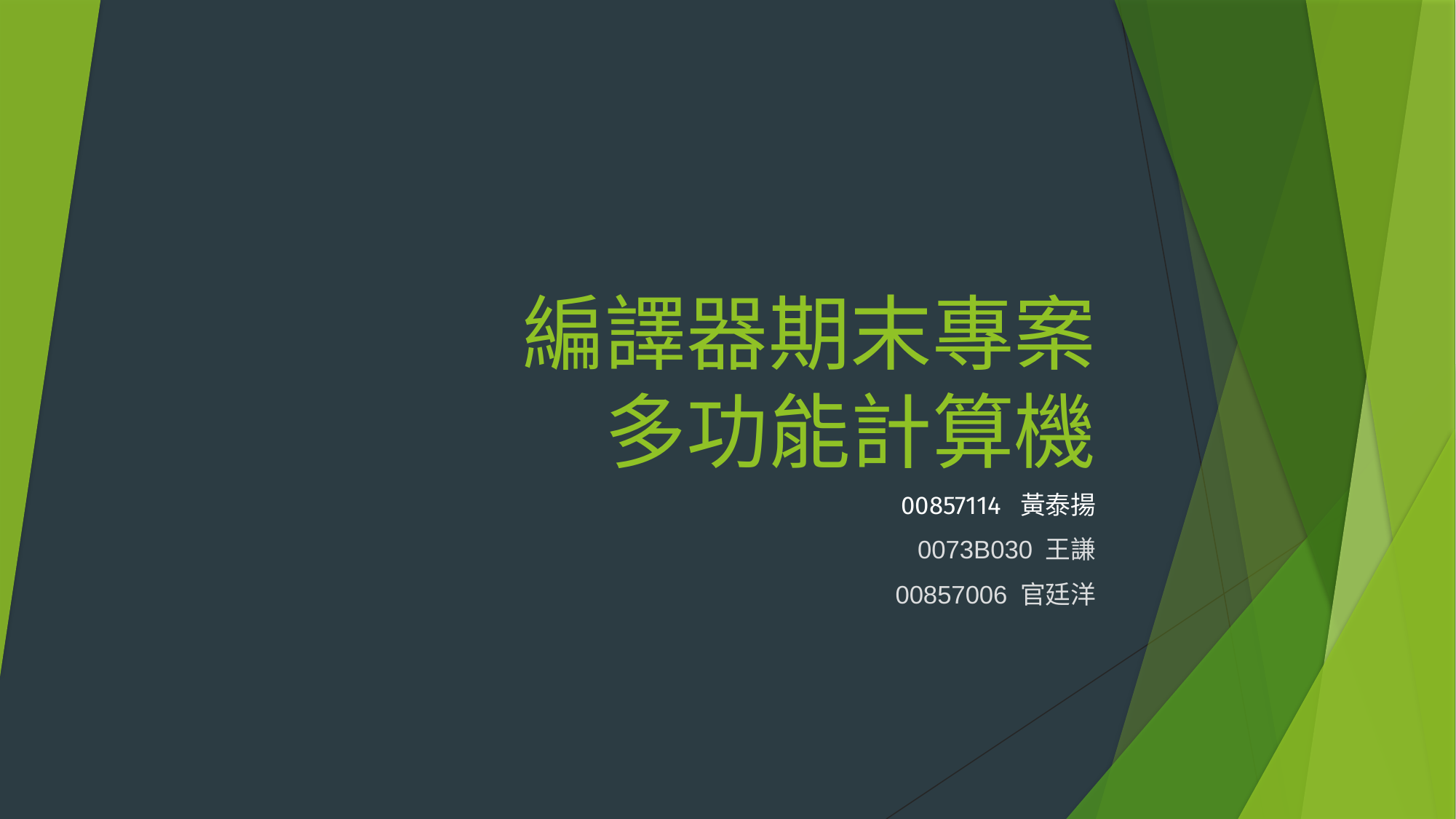

# 編譯器期末專案 多功能計算機
00857114  黃泰揚
0073B030 王謙
00857006 官廷洋